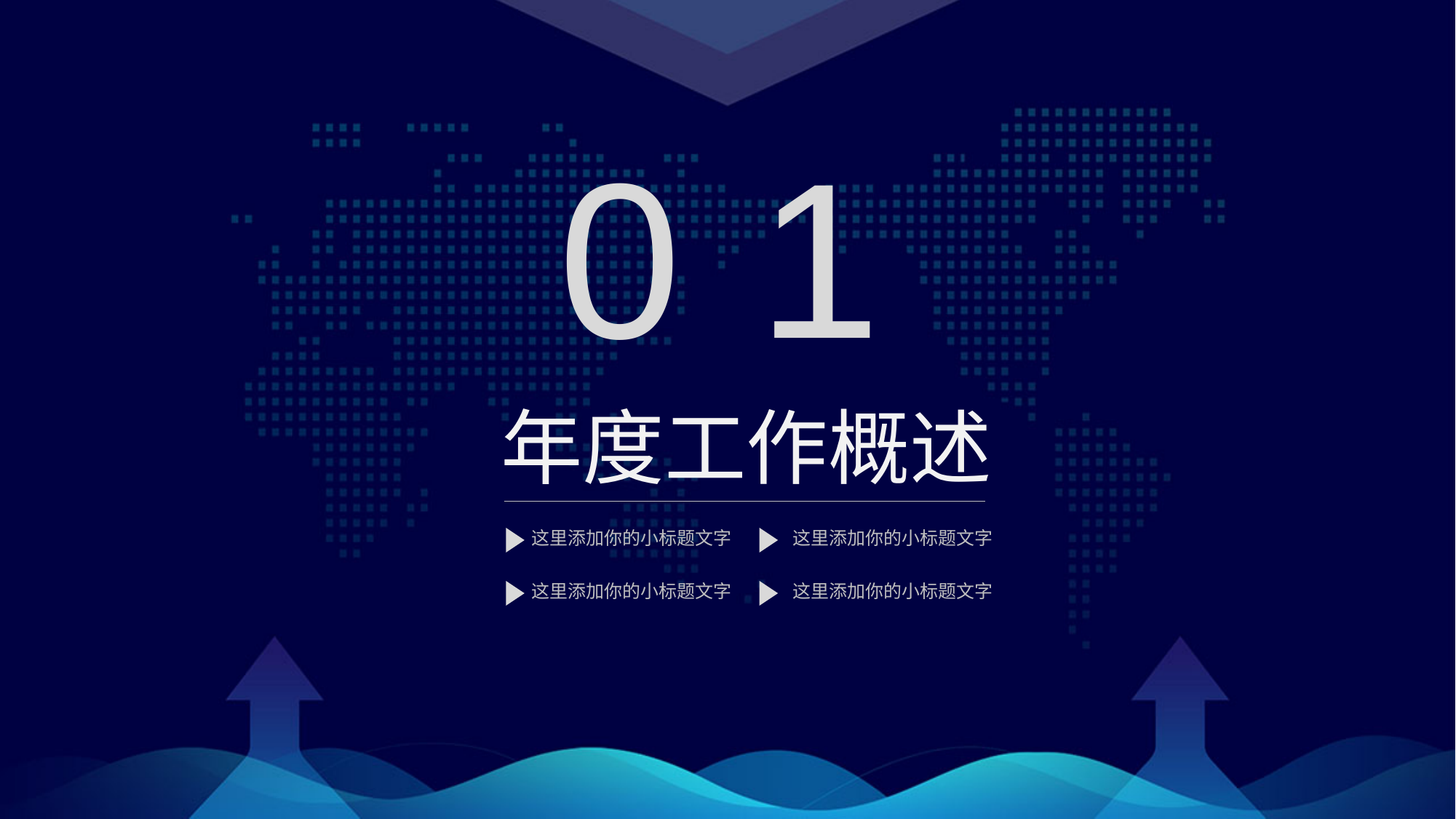

0 1
年度工作概述
这里添加你的小标题文字

这里添加你的小标题文字

这里添加你的小标题文字

这里添加你的小标题文字

延迟符